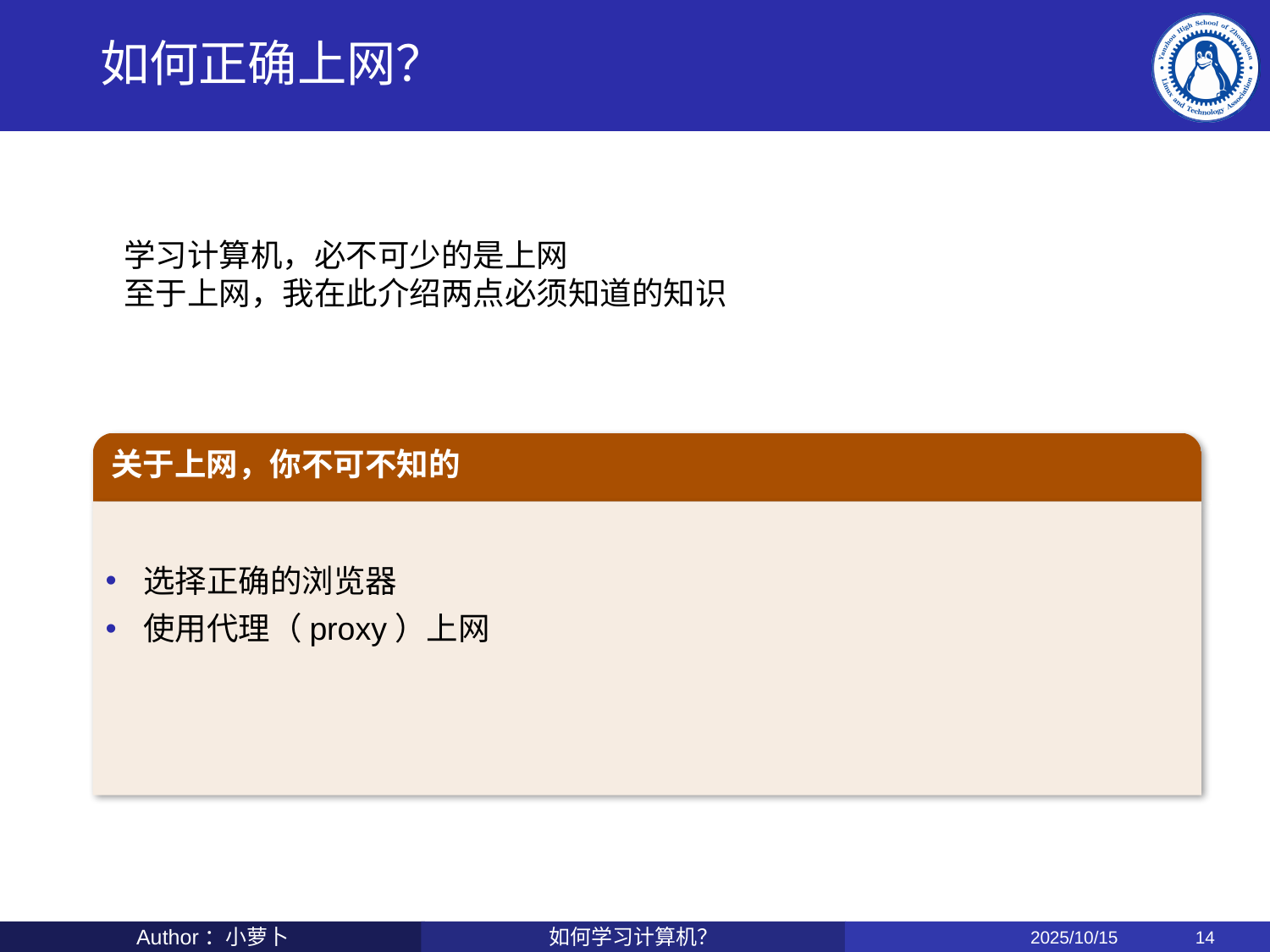

# 如何正确上网？
学习计算机，必不可少的是上网
至于上网，我在此介绍两点必须知道的知识

关于上网，你不可不知的

选择正确的浏览器
使用代理（proxy）上网